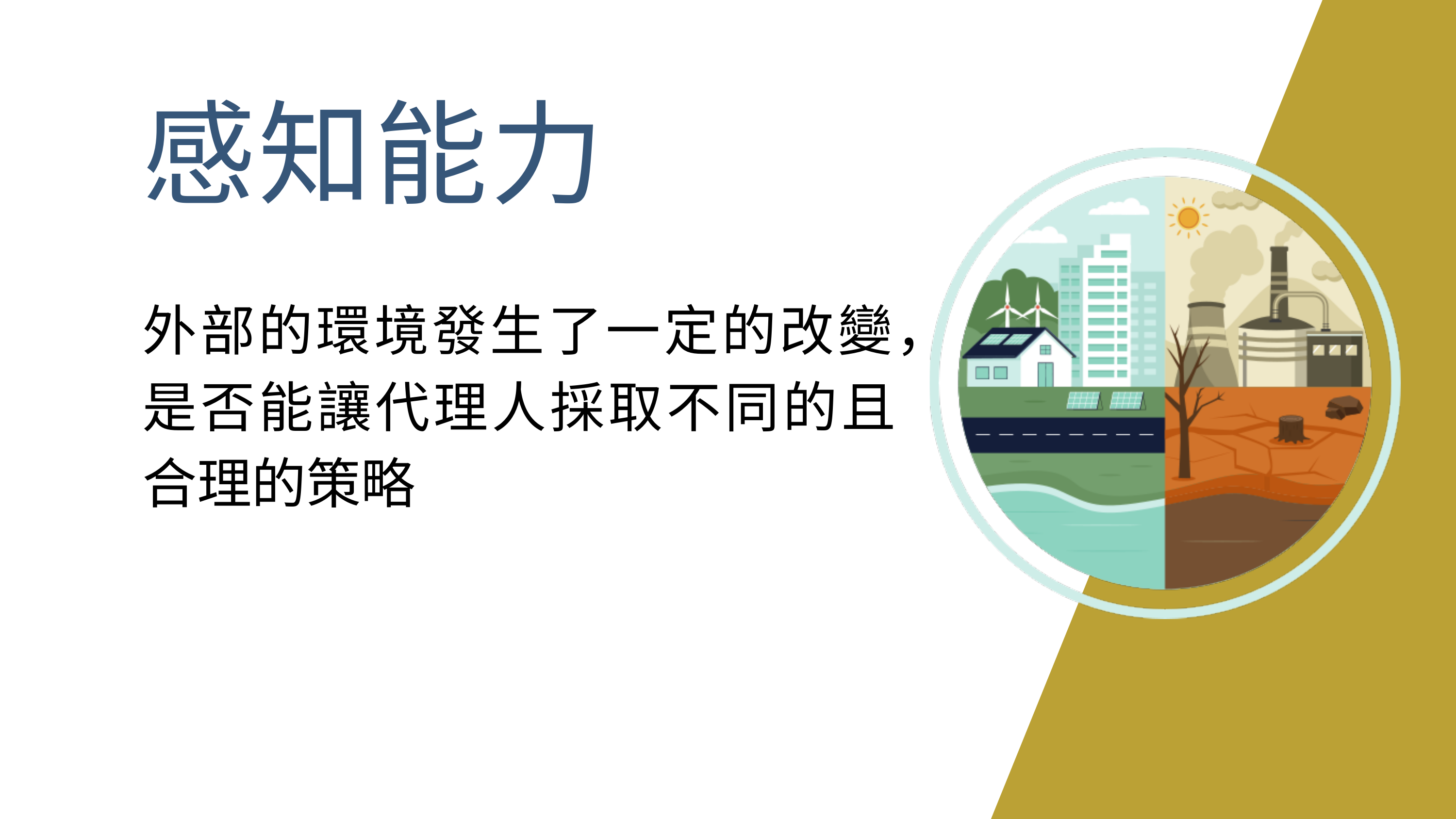

感知能力

外部的環境發生了一定的改變，是否能讓代理人採取不同的且合理的策略

CONTINUE